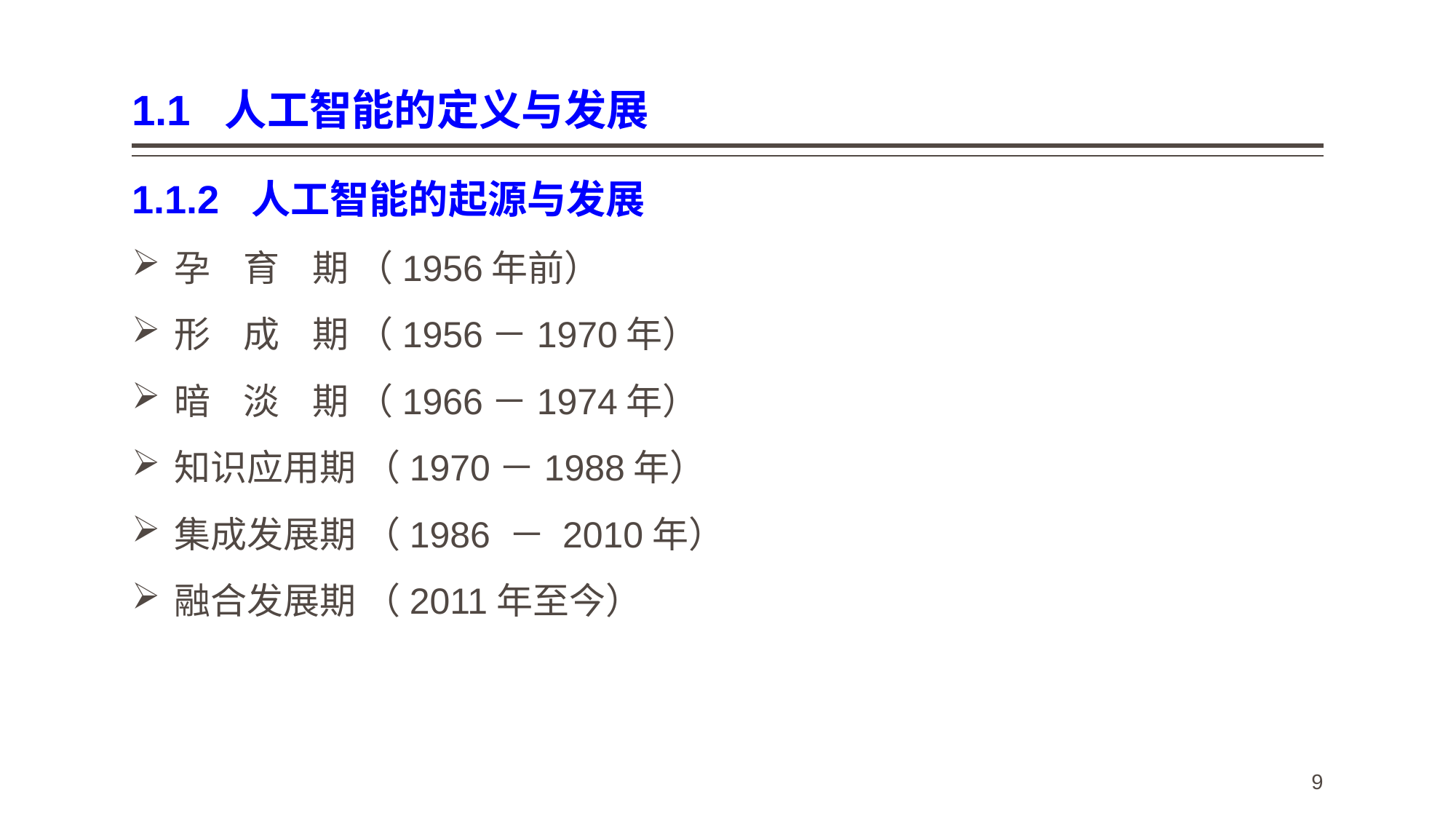

# 1.1  人工智能的定义与发展
1.1.2  人工智能的起源与发展
孕    育    期 （1956年前）
形    成    期 （1956－1970年）
暗    淡    期 （1966－1974年）
知识应用期 （1970－1988年）
集成发展期 （1986 － 2010年）
融合发展期 （2011年至今）
9